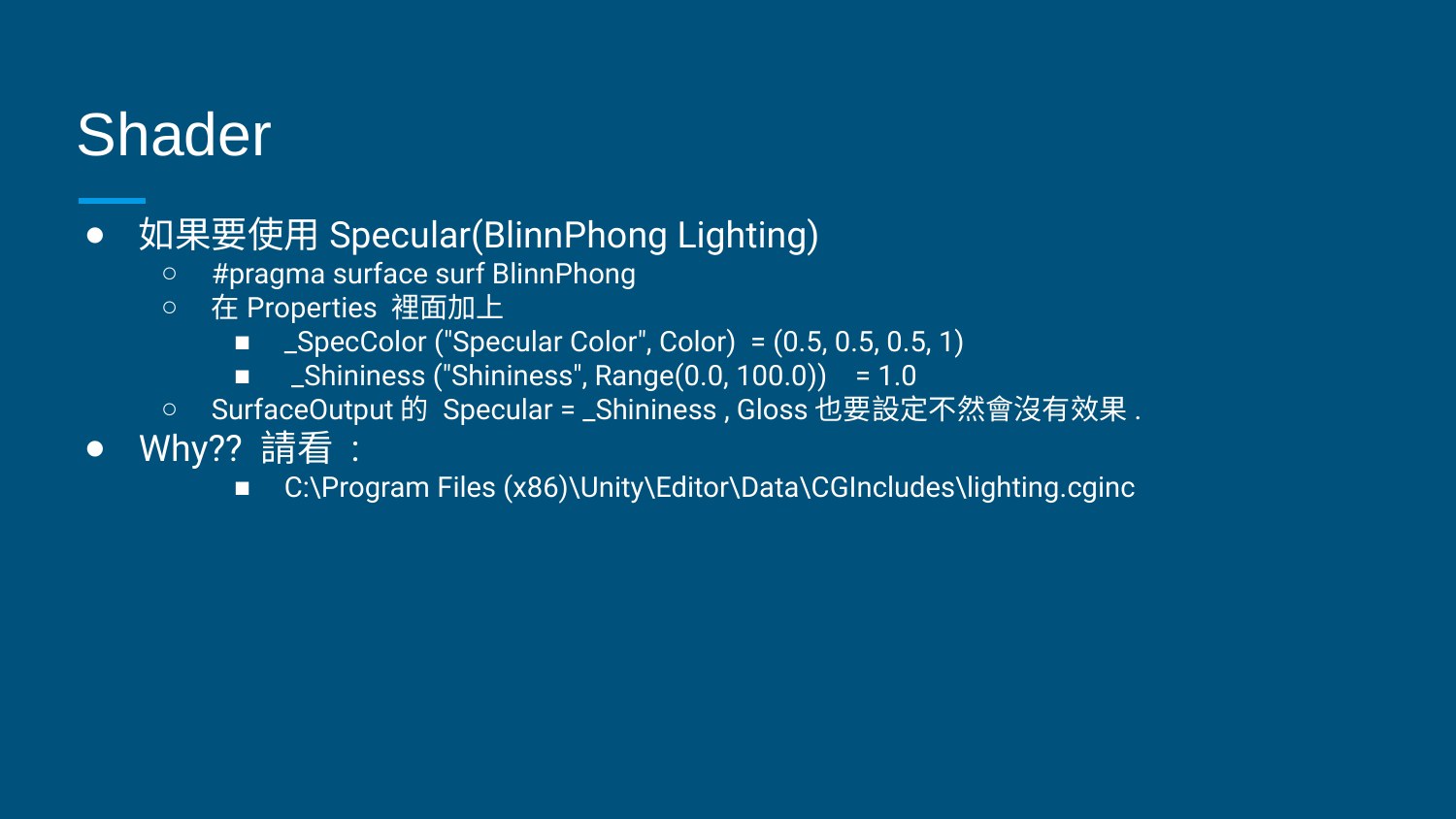

# Shader
如果要使用Specular(BlinnPhong Lighting)
#pragma surface surf BlinnPhong
在Properties 裡面加上
_SpecColor ("Specular Color", Color)  = (0.5, 0.5, 0.5, 1)
 _Shininess ("Shininess", Range(0.0, 100.0))    = 1.0
SurfaceOutput的 Specular = _Shininess , Gloss也要設定不然會沒有效果.
Why?? 請看 :
C:\Program Files (x86)\Unity\Editor\Data\CGIncludes\lighting.cginc